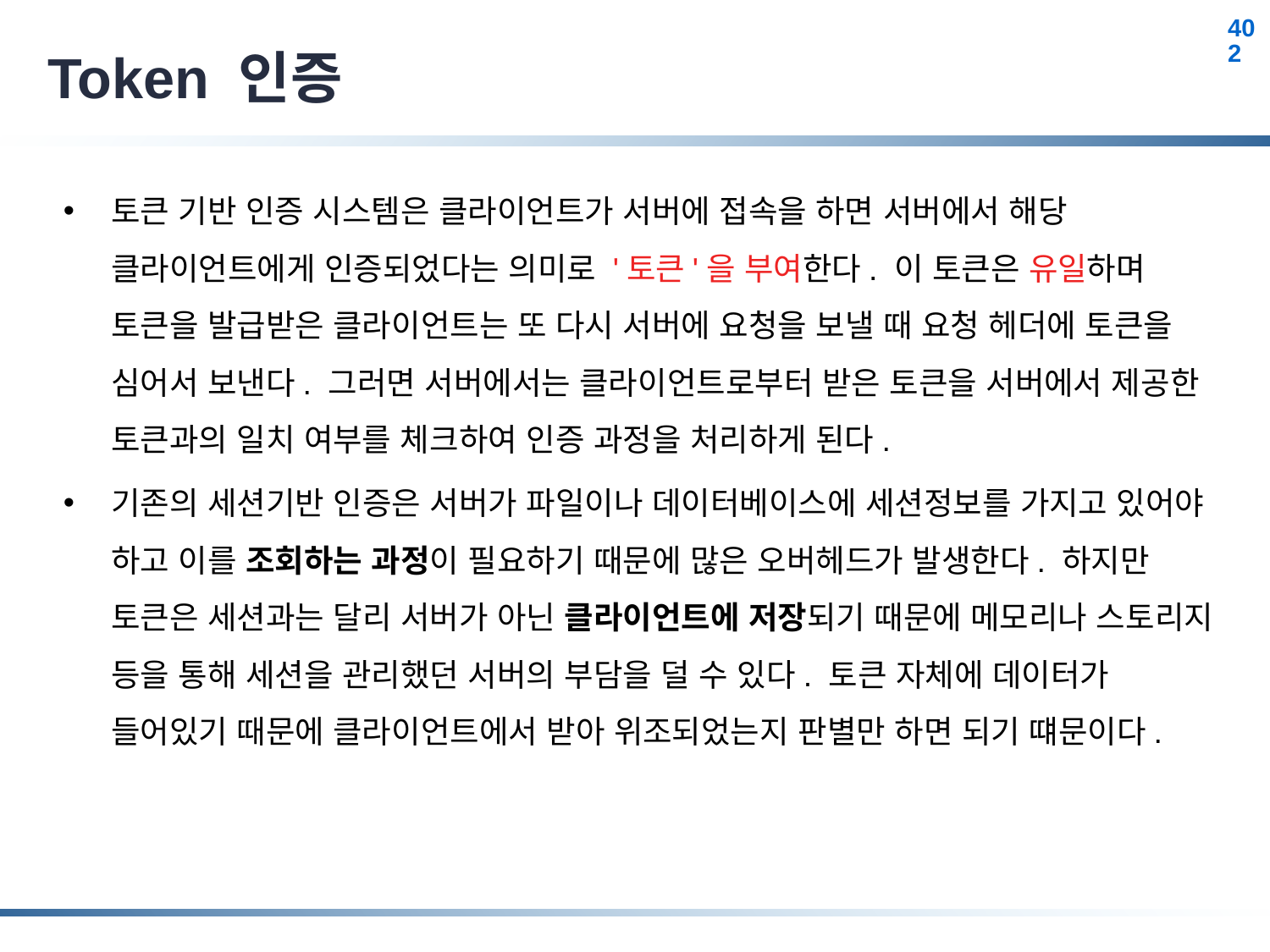

# Token 인증
토큰 기반 인증 시스템은 클라이언트가 서버에 접속을 하면 서버에서 해당 클라이언트에게 인증되었다는 의미로 '토큰'을 부여한다. 이 토큰은 유일하며 토큰을 발급받은 클라이언트는 또 다시 서버에 요청을 보낼 때 요청 헤더에 토큰을 심어서 보낸다. 그러면 서버에서는 클라이언트로부터 받은 토큰을 서버에서 제공한 토큰과의 일치 여부를 체크하여 인증 과정을 처리하게 된다.
기존의 세션기반 인증은 서버가 파일이나 데이터베이스에 세션정보를 가지고 있어야 하고 이를 조회하는 과정이 필요하기 때문에 많은 오버헤드가 발생한다. 하지만 토큰은 세션과는 달리 서버가 아닌 클라이언트에 저장되기 때문에 메모리나 스토리지 등을 통해 세션을 관리했던 서버의 부담을 덜 수 있다. 토큰 자체에 데이터가 들어있기 때문에 클라이언트에서 받아 위조되었는지 판별만 하면 되기 떄문이다.